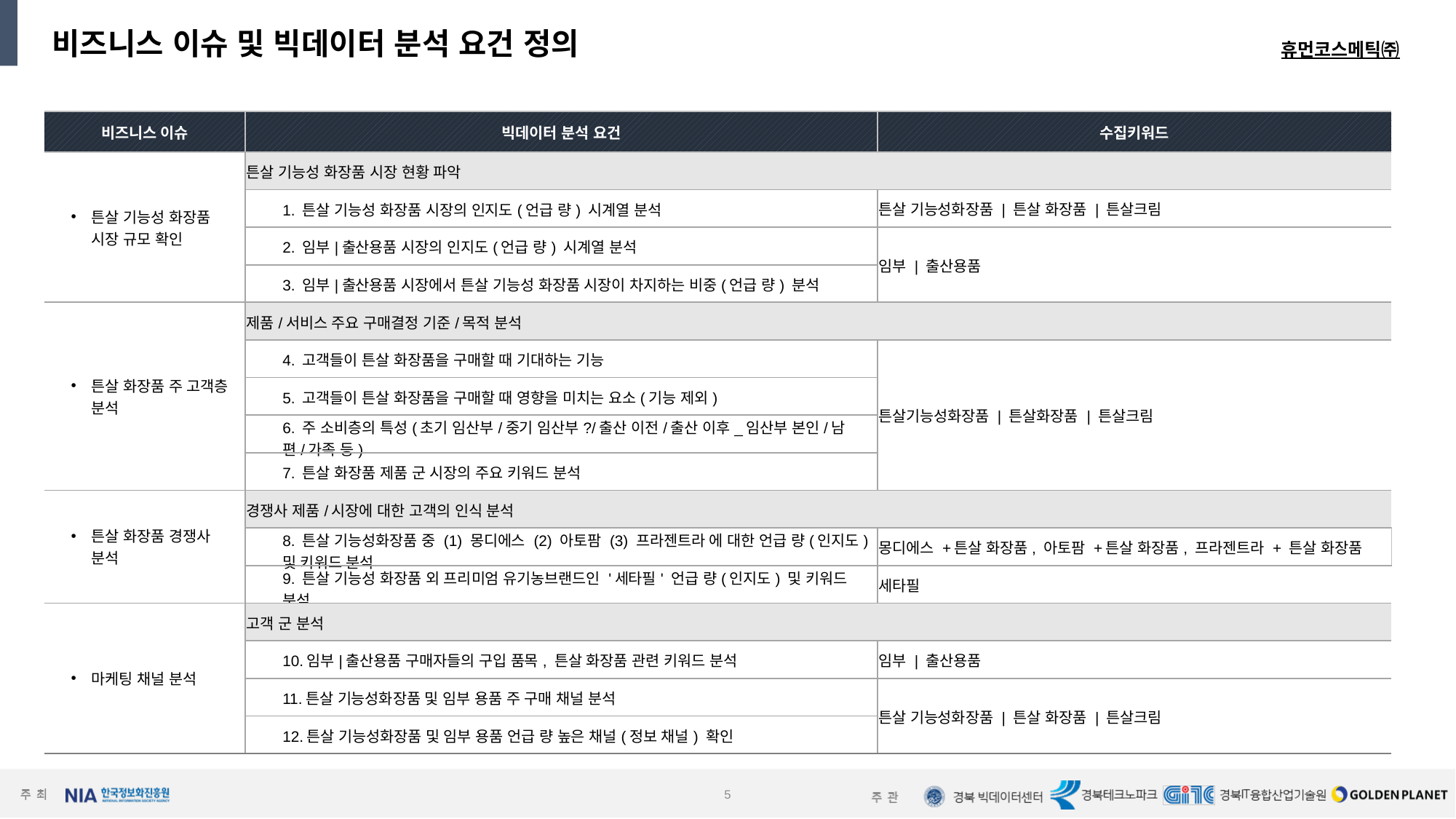

비즈니스 이슈 및 빅데이터 분석 요건 정의
휴먼코스메틱㈜
| 비즈니스 이슈 | 빅데이터 분석 요건 | 수집키워드 |
| --- | --- | --- |
| 튼살 기능성 화장품 시장 규모 확인 | 튼살 기능성 화장품 시장 현황 파악 |  |
|  | 1. 튼살 기능성 화장품 시장의 인지도(언급 량) 시계열 분석 | 튼살 기능성화장품 | 튼살 화장품 | 튼살크림 |
|  | 2. 임부|출산용품 시장의 인지도(언급 량) 시계열 분석 | 임부 | 출산용품 |
|  | 3. 임부|출산용품 시장에서 튼살 기능성 화장품 시장이 차지하는 비중(언급 량) 분석 |  |
| 튼살 화장품 주 고객층 분석 | 제품/서비스 주요 구매결정 기준/목적 분석 |  |
|  | 4. 고객들이 튼살 화장품을 구매할 때 기대하는 기능 | 튼살기능성화장품 | 튼살화장품 | 튼살크림 |
|  | 5. 고객들이 튼살 화장품을 구매할 때 영향을 미치는 요소(기능 제외) |  |
|  | 6. 주 소비층의 특성(초기 임산부/중기 임산부?/출산 이전/출산 이후\_임산부 본인/남편/가족 등) |  |
|  | 7. 튼살 화장품 제품 군 시장의 주요 키워드 분석 |  |
| 튼살 화장품 경쟁사 분석 | 경쟁사 제품/시장에 대한 고객의 인식 분석 |  |
|  | 8. 튼살 기능성화장품 중 (1) 몽디에스 (2) 아토팜 (3) 프라젠트라 에 대한 언급 량(인지도) 및 키워드 분석 | 몽디에스 +튼살 화장품, 아토팜 +튼살 화장품, 프라젠트라 + 튼살 화장품 |
|  | 9. 튼살 기능성 화장품 외 프리미엄 유기농브랜드인 '세타필' 언급 량(인지도) 및 키워드 분석 | 세타필 |
| 마케팅 채널 분석 | 고객 군 분석 |  |
|  | 10.임부|출산용품 구매자들의 구입 품목, 튼살 화장품 관련 키워드 분석 | 임부 | 출산용품 |
|  | 11.튼살 기능성화장품 및 임부 용품 주 구매 채널 분석 | 튼살 기능성화장품 | 튼살 화장품 | 튼살크림 |
|  | 12.튼살 기능성화장품 및 임부 용품 언급 량 높은 채널(정보 채널) 확인 |  |